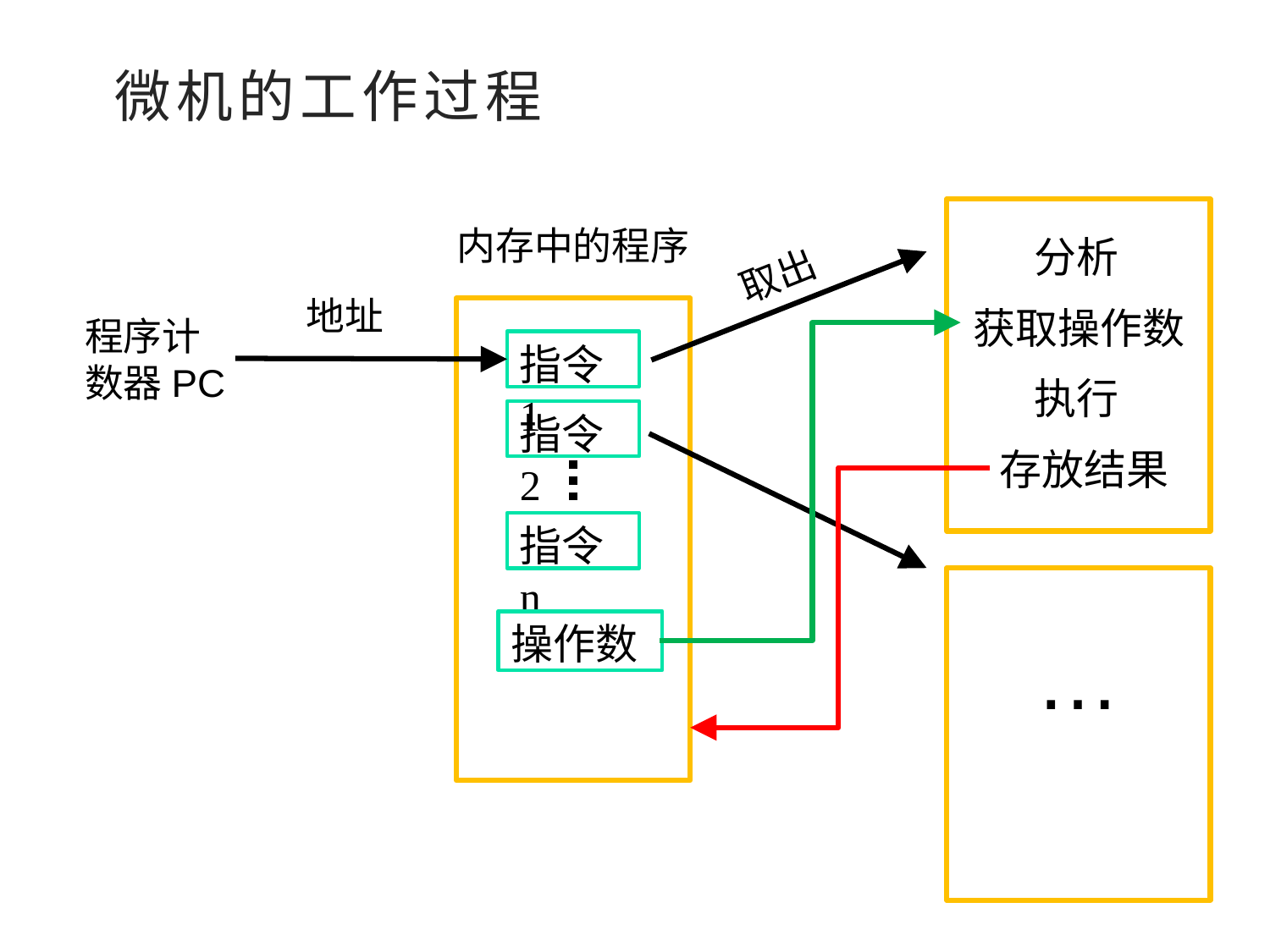

微机的工作过程

内存中的程序
分析
取出
地址
获取操作数

程序计
数器PC
指令1
执行
指令2
存放结果
指令n
…
操作数